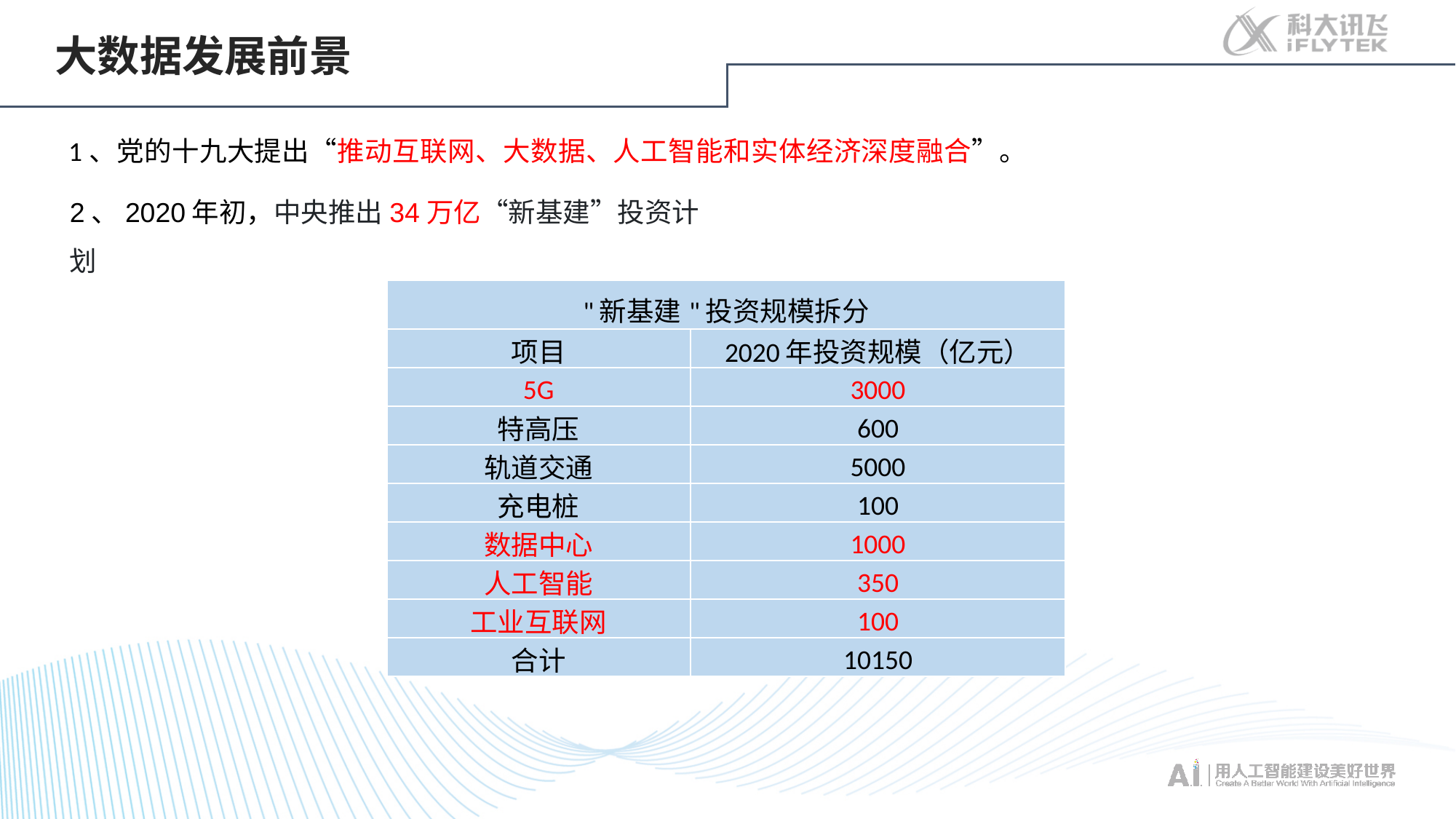

# 大数据发展前景
1、党的十九大提出“推动互联网、大数据、人工智能和实体经济深度融合”。
2、2020年初，中央推出34万亿“新基建”投资计划
| "新基建"投资规模拆分 |  |
| --- | --- |
| 项目 | 2020年投资规模（亿元） |
| 5G | 3000 |
| 特高压 | 600 |
| 轨道交通 | 5000 |
| 充电桩 | 100 |
| 数据中心 | 1000 |
| 人工智能 | 350 |
| 工业互联网 | 100 |
| 合计 | 10150 |